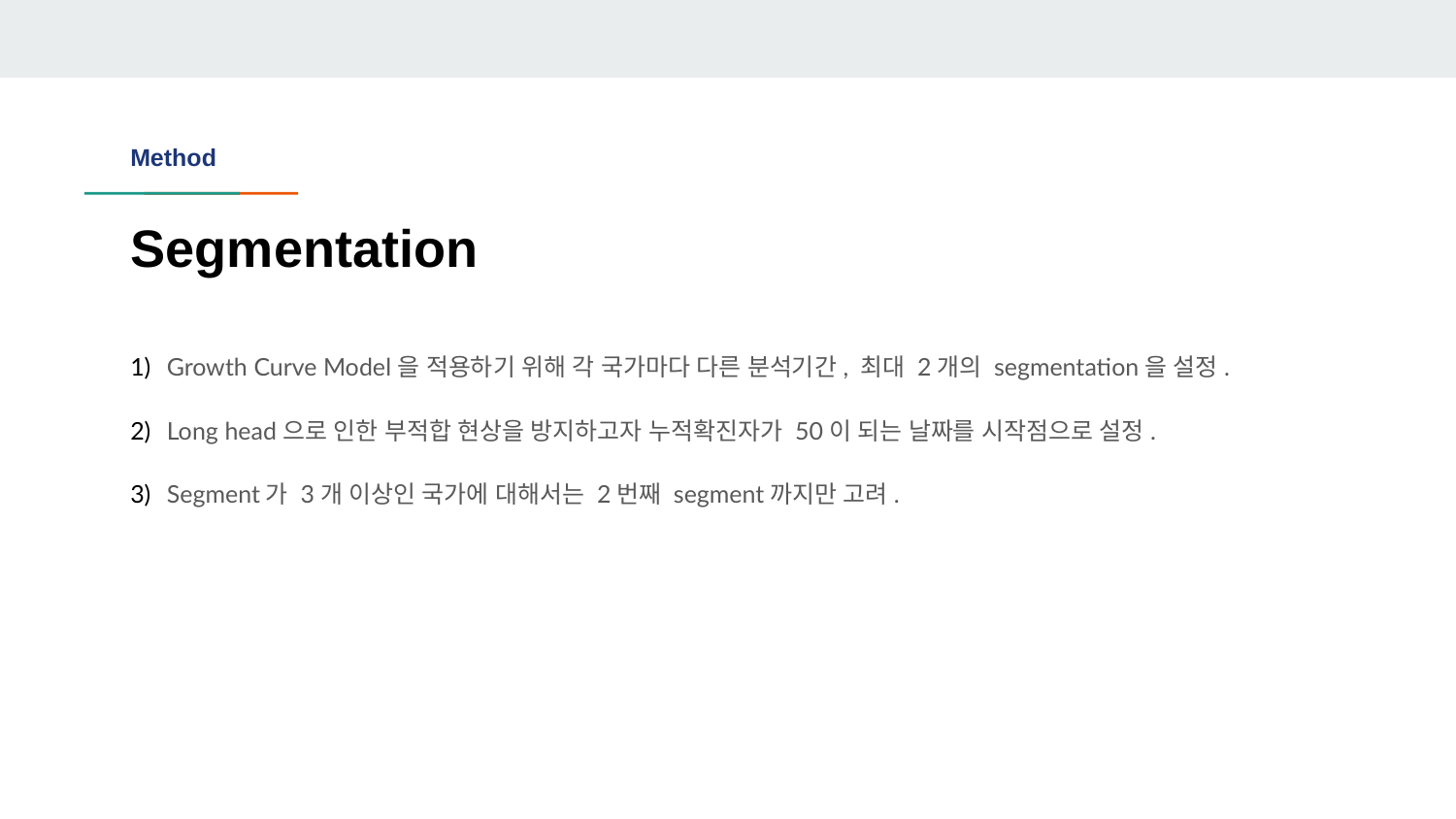

# Method
Segmentation
Growth Curve Model을 적용하기 위해 각 국가마다 다른 분석기간, 최대 2개의 segmentation을 설정.
Long head으로 인한 부적합 현상을 방지하고자 누적확진자가 50이 되는 날짜를 시작점으로 설정.
Segment가 3개 이상인 국가에 대해서는 2번째 segment까지만 고려.